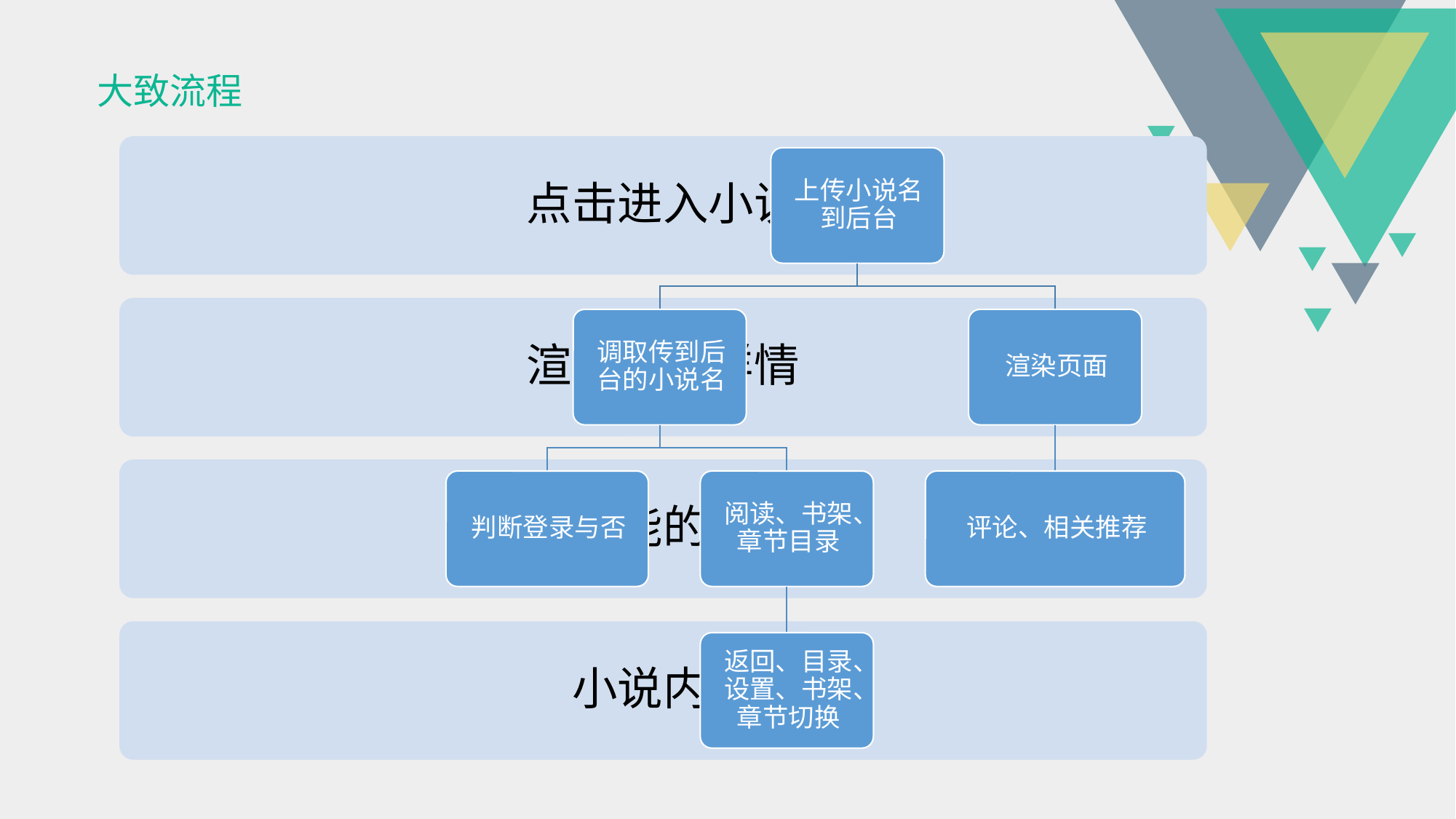

大致流程
小说内容
各功能的实现
渲染小说详情
点击进入小说
上传小说名到后台
调取传到后台的小说名
判断登录与否
阅读、书架、章节目录
返回、目录、设置、书架、章节切换
渲染页面
评论、相关推荐